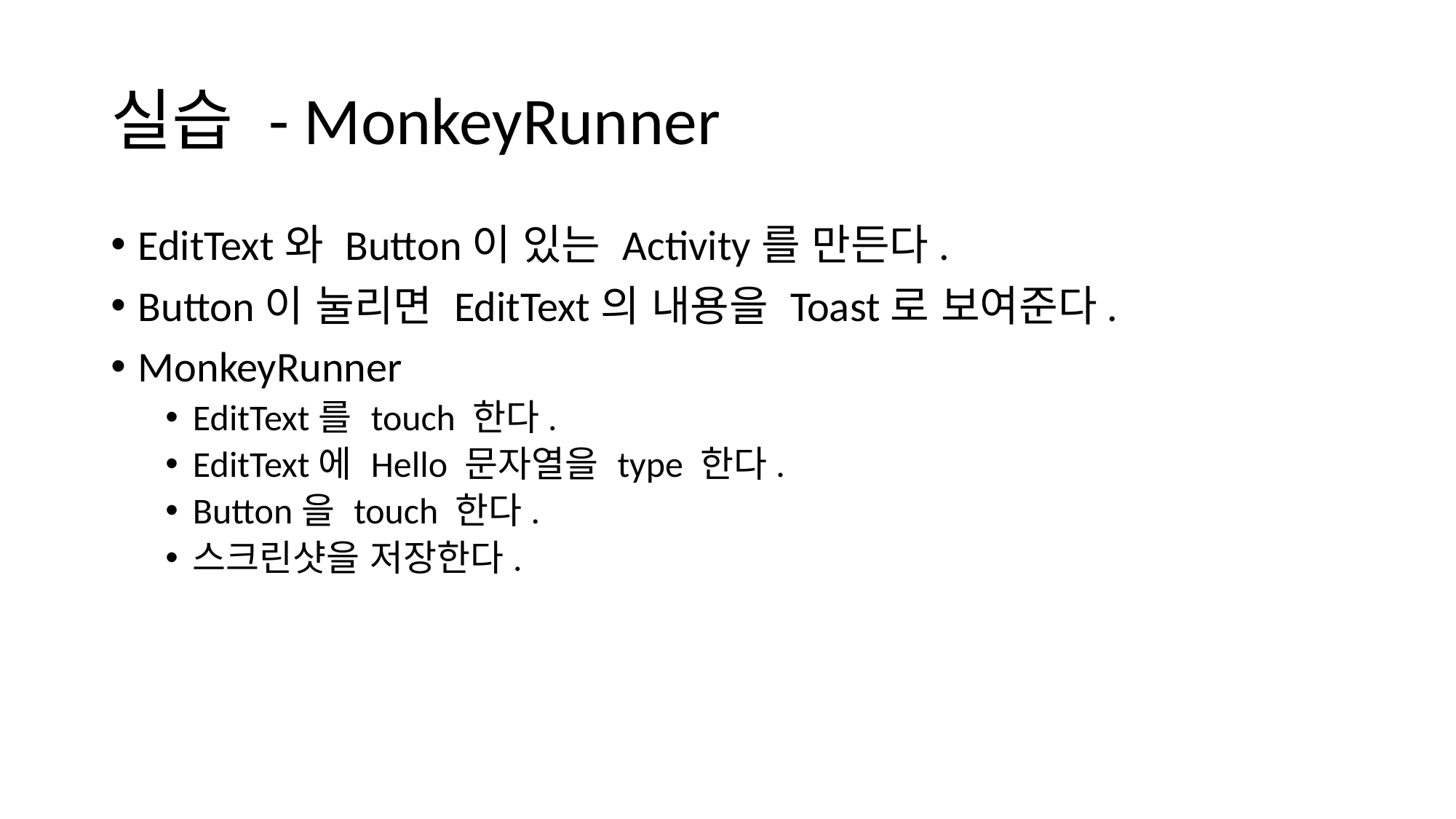

# 실습 - MonkeyRunner
EditText와 Button이 있는 Activity를 만든다.
Button이 눌리면 EditText의 내용을 Toast로 보여준다.
MonkeyRunner
EditText를 touch 한다.
EditText에 Hello 문자열을 type 한다.
Button을 touch 한다.
스크린샷을 저장한다.